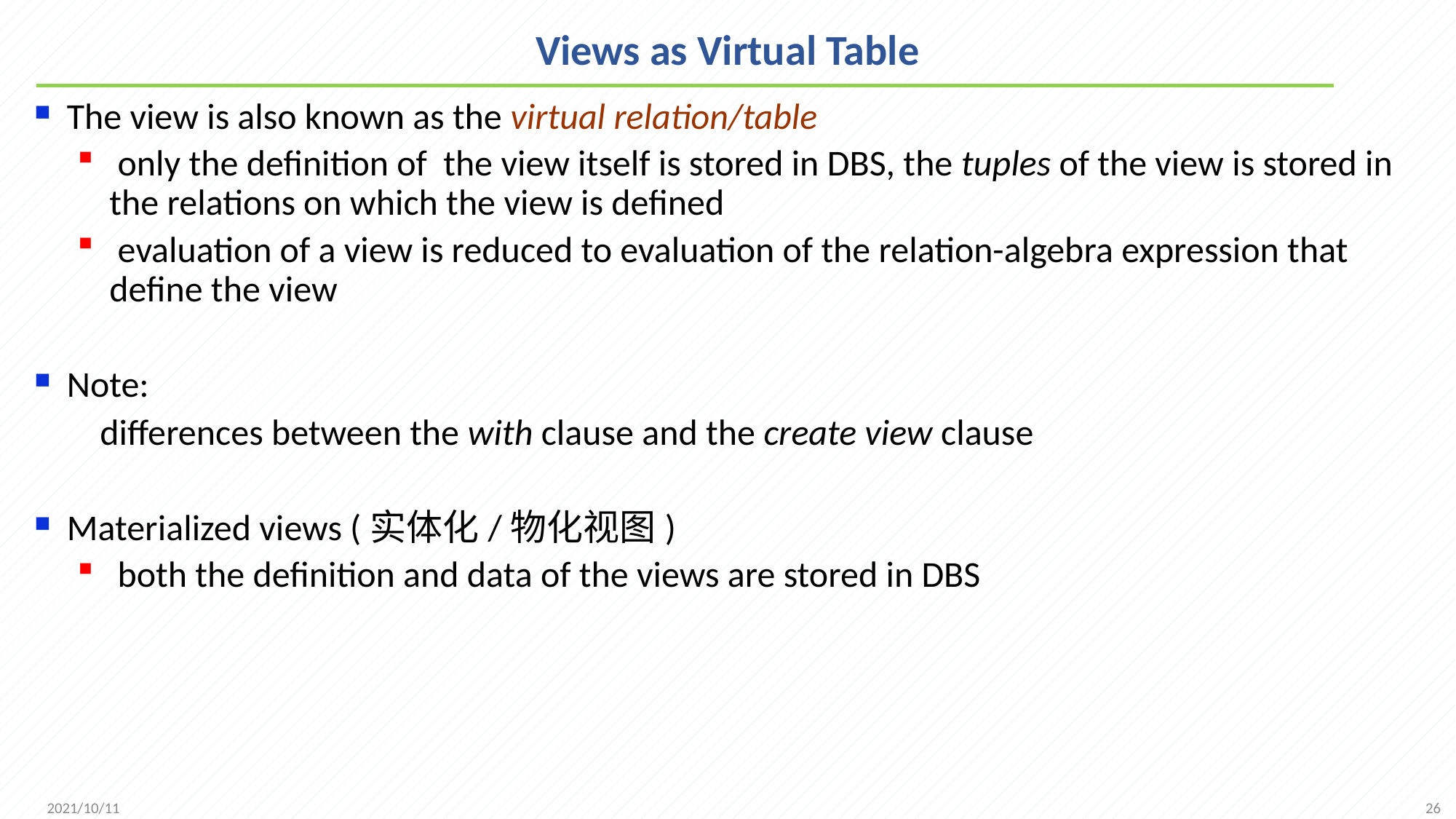

# Views as Virtual Table
The view is also known as the virtual relation/table
 only the definition of  the view itself is stored in DBS, the tuples of the view is stored in the relations on which the view is defined
 evaluation of a view is reduced to evaluation of the relation-algebra expression that define the view

Note:
        differences between the with clause and the create view clause

Materialized views (实体化/物化视图)
 both the definition and data of the views are stored in DBS

26
2021/10/11